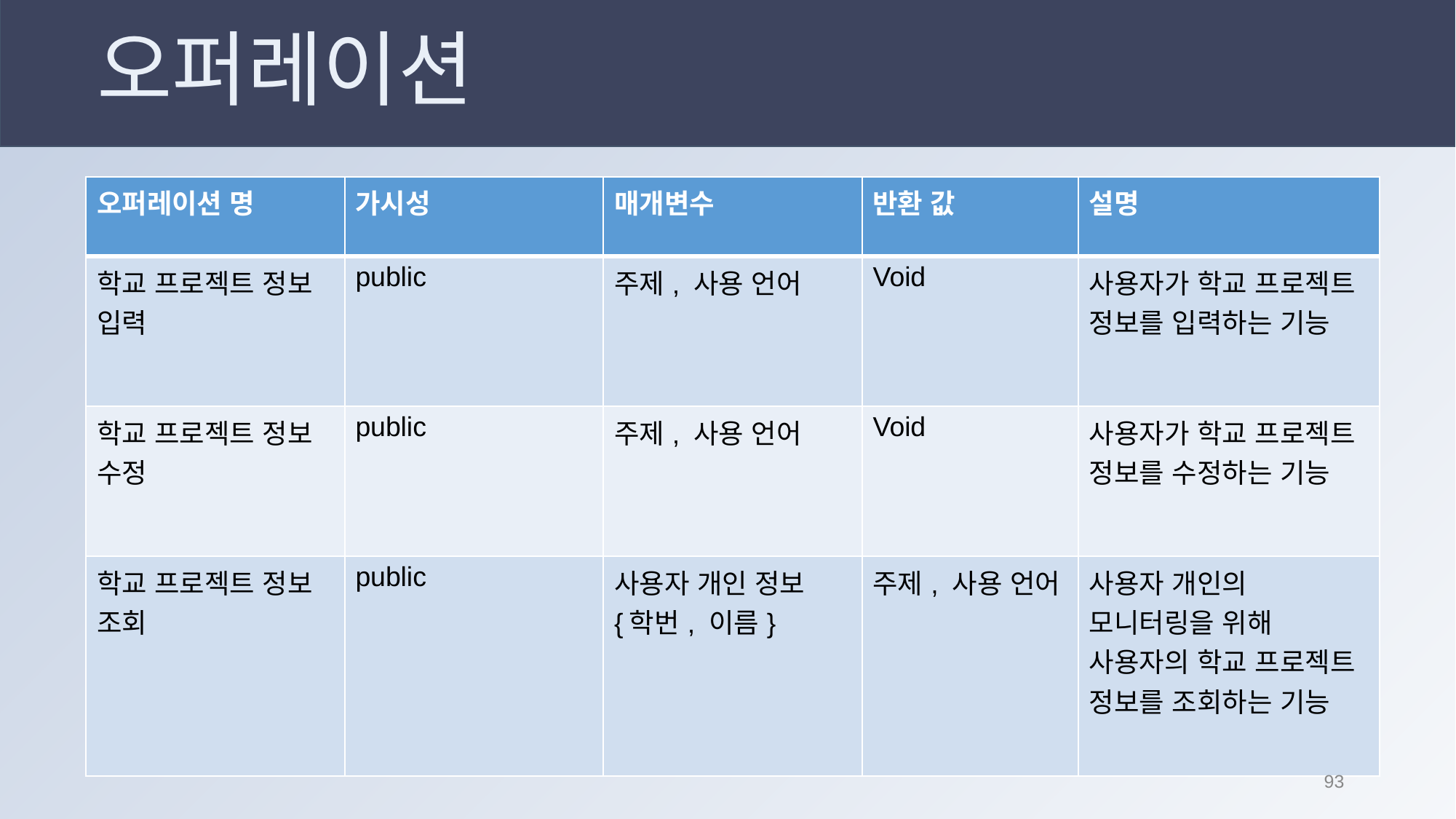

오퍼레이션

| 오퍼레이션 명 | 가시성 | 매개변수 | 반환 값 | 설명 |
| --- | --- | --- | --- | --- |
| 학교 프로젝트 정보 입력 | public | 주제, 사용 언어 | Void | 사용자가 학교 프로젝트 정보를 입력하는 기능 |
| 학교 프로젝트 정보 수정 | public | 주제, 사용 언어 | Void | 사용자가 학교 프로젝트 정보를 수정하는 기능 |
| 학교 프로젝트 정보 조회 | public | 사용자 개인 정보{학번, 이름} | 주제, 사용 언어 | 사용자 개인의 모니터링을 위해 사용자의 학교 프로젝트 정보를 조회하는 기능 |
93